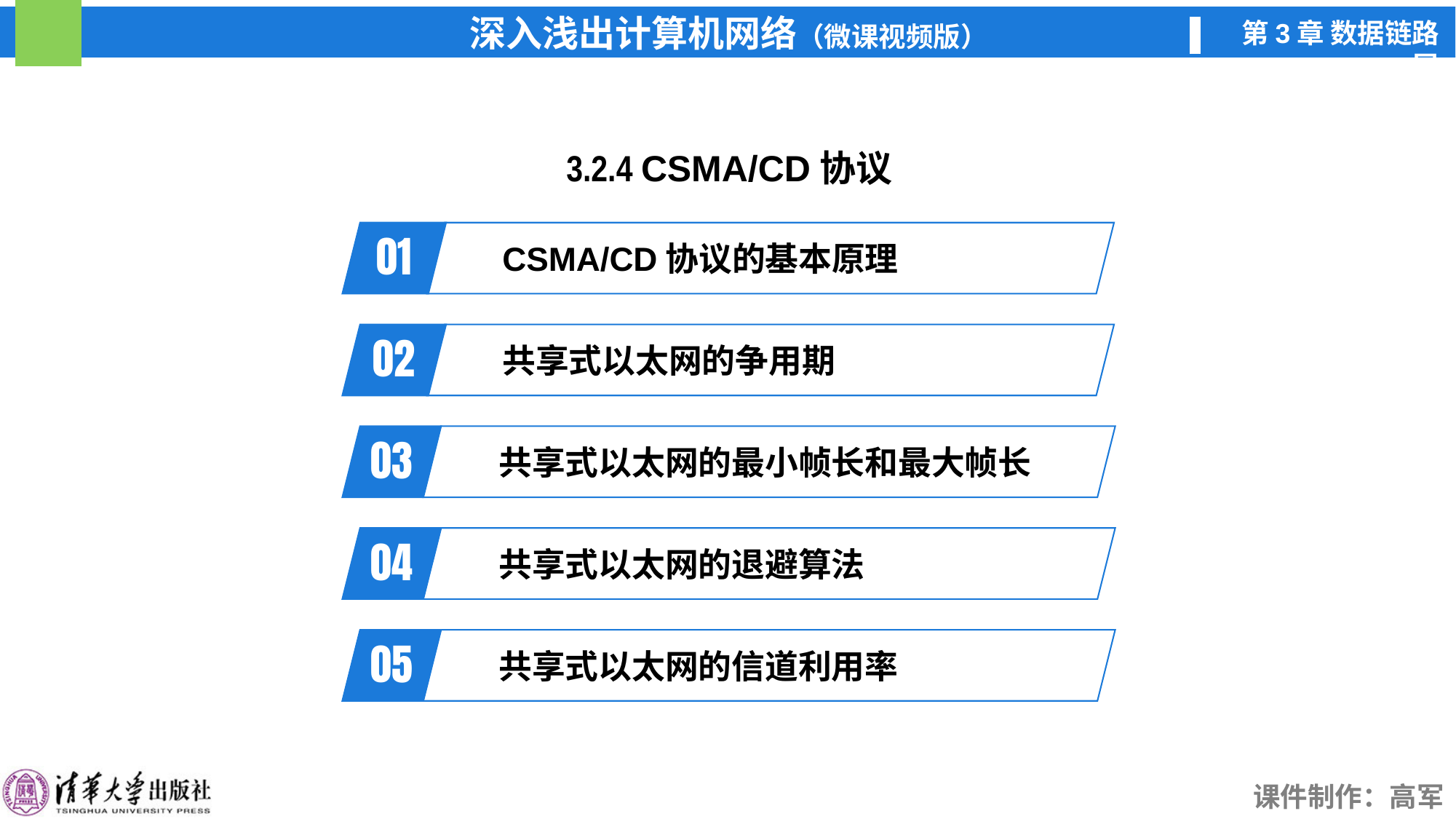

3.2.4 CSMA/CD协议
01
CSMA/CD协议的基本原理
02
共享式以太网的争用期
03
共享式以太网的最小帧长和最大帧长
04
共享式以太网的退避算法
05
共享式以太网的信道利用率